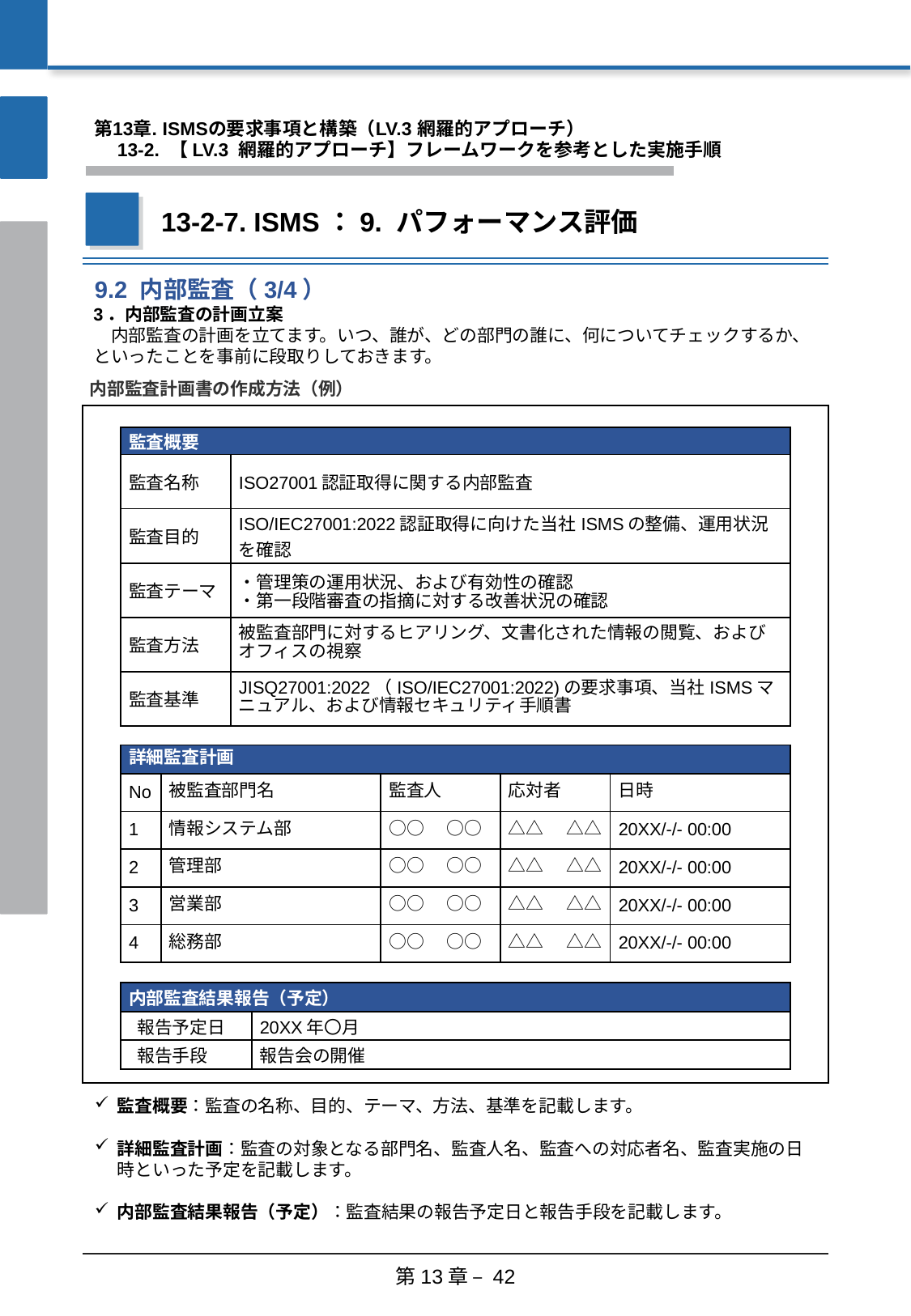

第13章. ISMSの要求事項と構築（LV.3 網羅的アプローチ）
　13-2. 【LV.3 網羅的アプローチ】フレームワークを参考とした実施手順
13-2-7. ISMS：9. パフォーマンス評価
9.2 内部監査（3/4）
3．内部監査の計画立案
　内部監査の計画を立てます。いつ、誰が、どの部門の誰に、何についてチェックするか、といったことを事前に段取りしておきます。
内部監査計画書の作成方法（例）

| 監査概要 |  |
| --- | --- |
| 監査名称 | ISO27001認証取得に関する内部監査 |
| 監査目的 | ISO/IEC27001:2022認証取得に向けた当社ISMSの整備、運用状況を確認 |
| 監査テーマ | ・管理策の運用状況、および有効性の確認 ・第一段階審査の指摘に対する改善状況の確認 |
| 監査方法 | 被監査部門に対するヒアリング、文書化された情報の閲覧、およびオフィスの視察 |
| 監査基準 | JISQ27001:2022（ISO/IEC27001:2022)の要求事項、当社ISMSマニュアル、および情報セキュリティ手順書 |
| 詳細監査計画 |  |  |  |  |
| --- | --- | --- | --- | --- |
| No | 被監査部門名 | 監査人 | 応対者 | 日時 |
| 1 | 情報システム部 | ○○　○○ | △△　△△ | 20XX/-/- 00:00 |
| 2 | 管理部 | ○○　○○ | △△　△△ | 20XX/-/- 00:00 |
| 3 | 営業部 | ○○　○○ | △△　△△ | 20XX/-/- 00:00 |
| 4 | 総務部 | ○○　○○ | △△　△△ | 20XX/-/- 00:00 |
| 内部監査結果報告（予定） |  |
| --- | --- |
| 報告予定日 | 20XX年〇月 |
| 報告手段 | 報告会の開催 |
監査概要：監査の名称、目的、テーマ、方法、基準を記載します。

詳細監査計画：監査の対象となる部門名、監査人名、監査への対応者名、監査実施の日時といった予定を記載します。

内部監査結果報告（予定）：監査結果の報告予定日と報告手段を記載します。
第13章 – 42